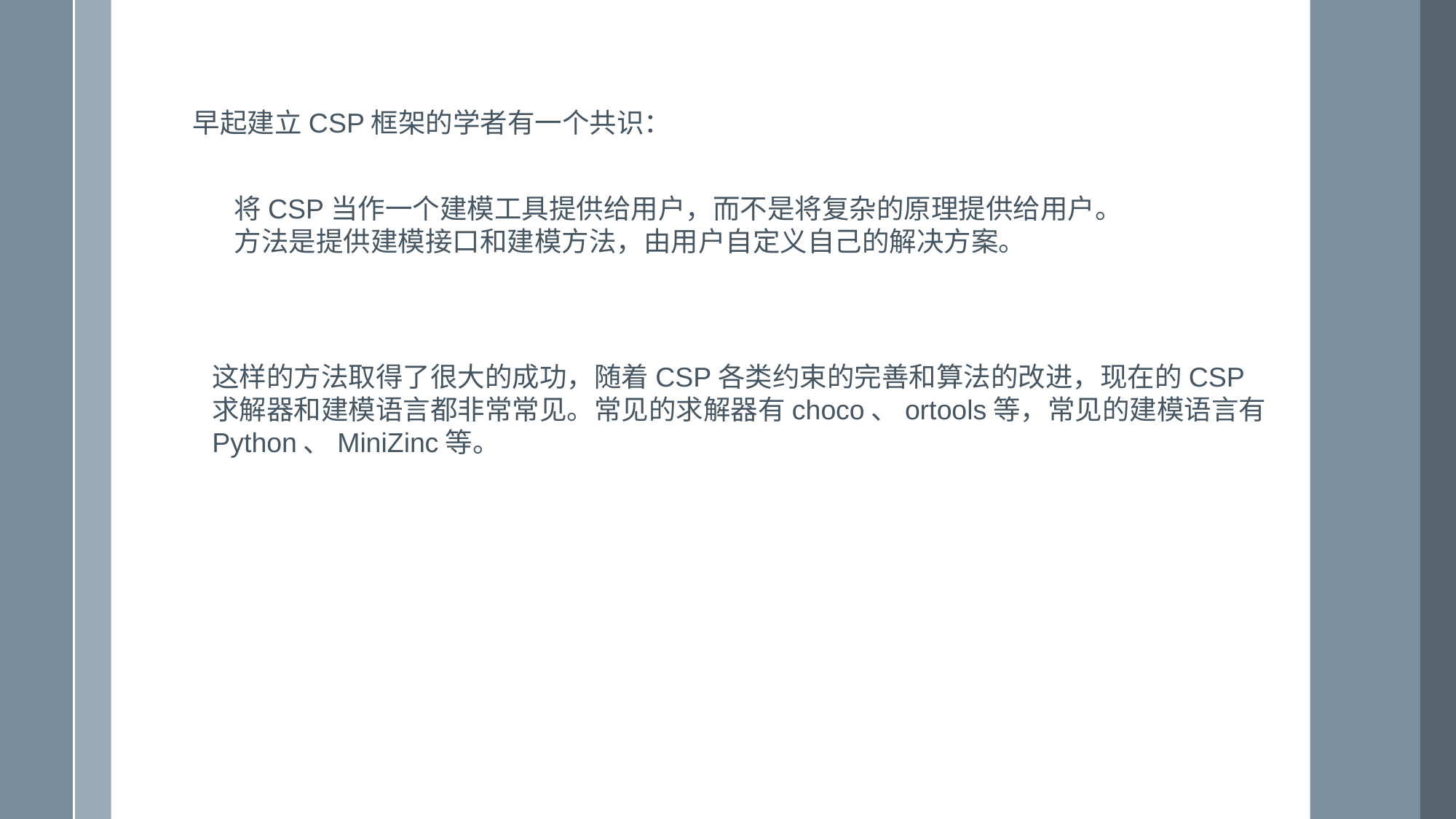

早起建立CSP框架的学者有一个共识：
将CSP当作一个建模工具提供给用户，而不是将复杂的原理提供给用户。
方法是提供建模接口和建模方法，由用户自定义自己的解决方案。
这样的方法取得了很大的成功，随着CSP各类约束的完善和算法的改进，现在的CSP
求解器和建模语言都非常常见。常见的求解器有choco、ortools等，常见的建模语言有
Python、MiniZinc等。